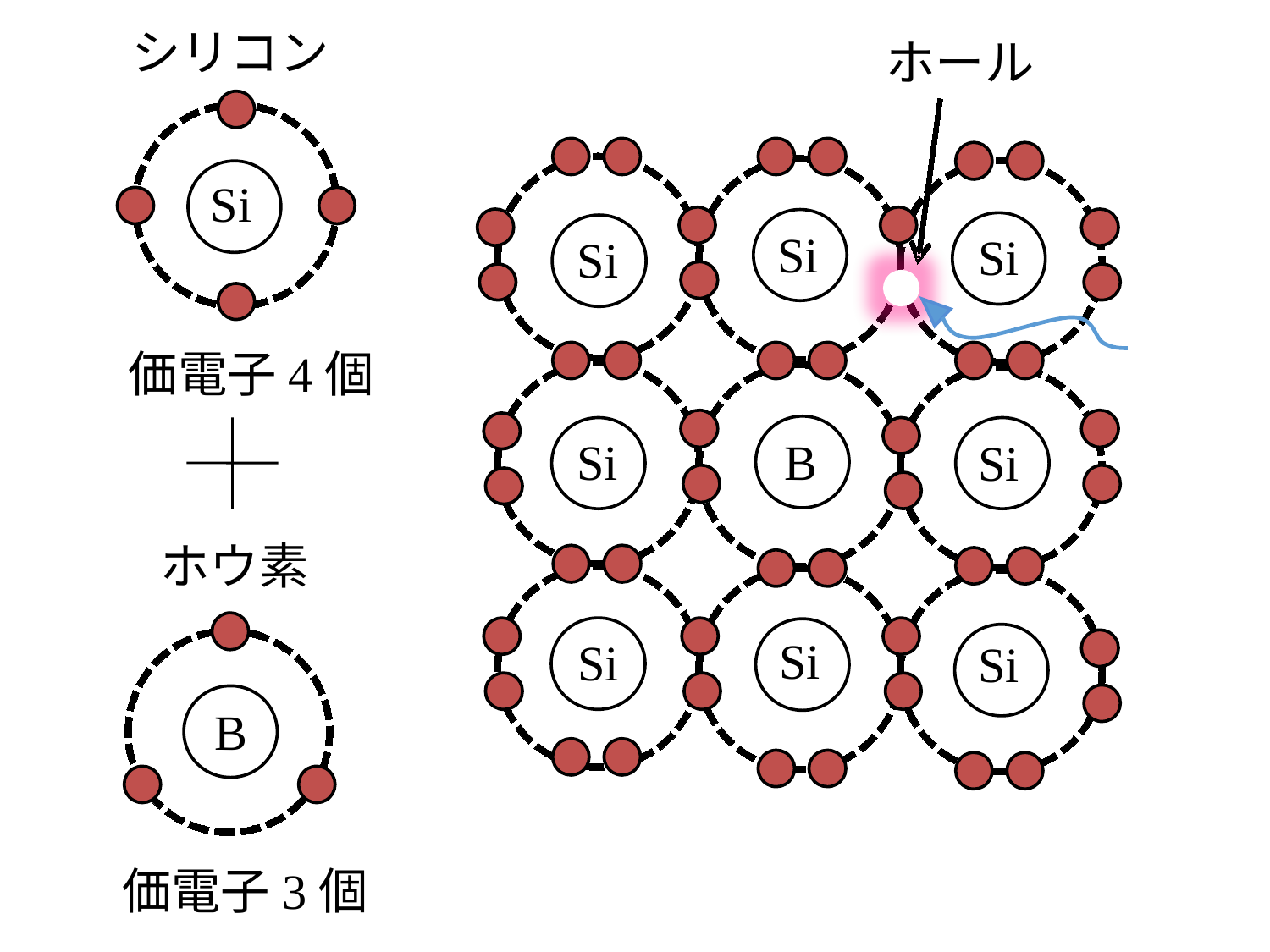

シリコン
ホール

Si

Si
Si
Si

価電子4個

B
Si
Si

ホウ素

Si
Si
Si

B

価電子3個